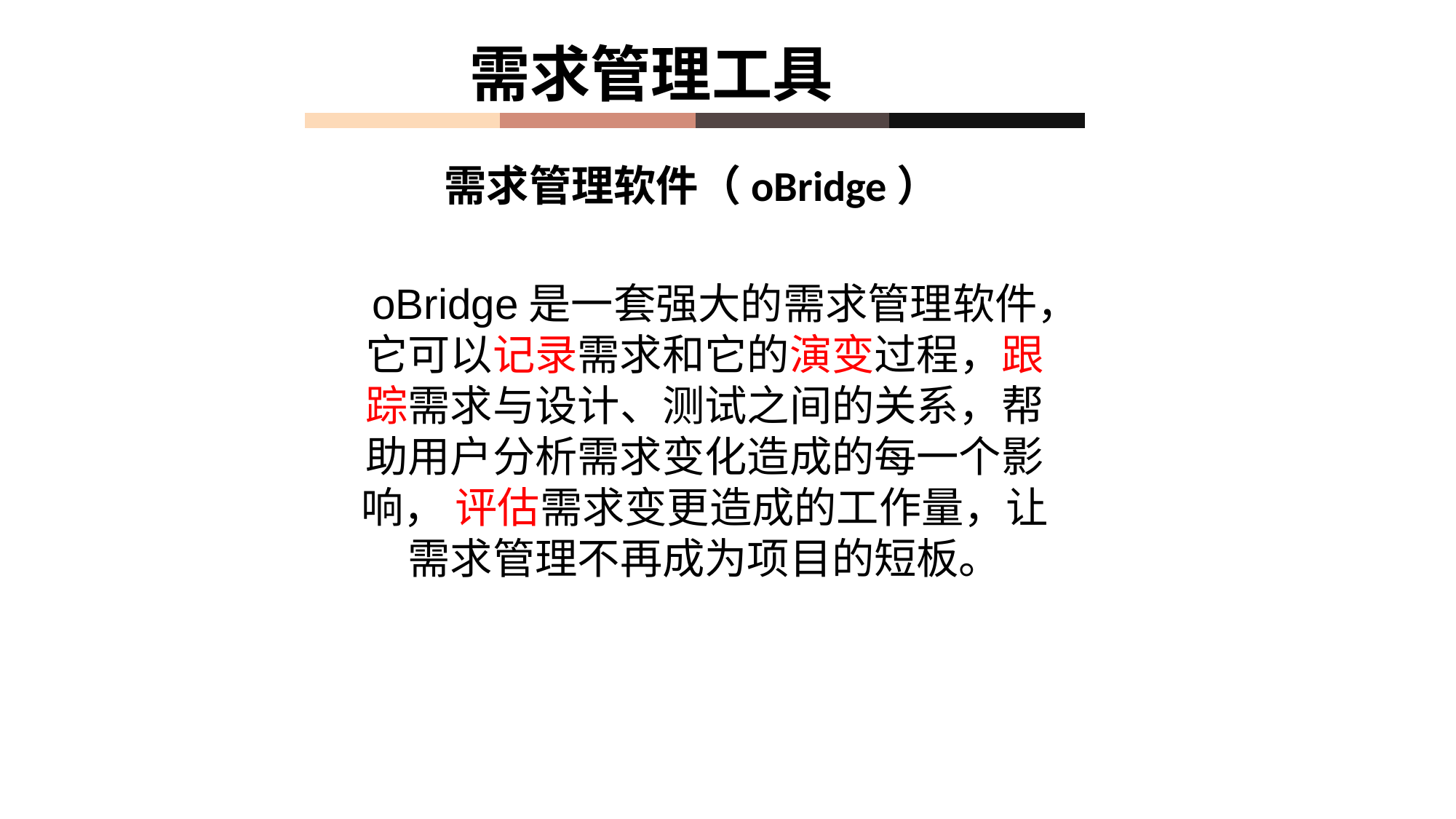

需求管理工具
需求管理软件（oBridge）
oBridge是一套强大的需求管理软件，它可以记录需求和它的演变过程，跟踪需求与设计、测试之间的关系，帮助用户分析需求变化造成的每一个影响， 评估需求变更造成的工作量，让需求管理不再成为项目的短板。